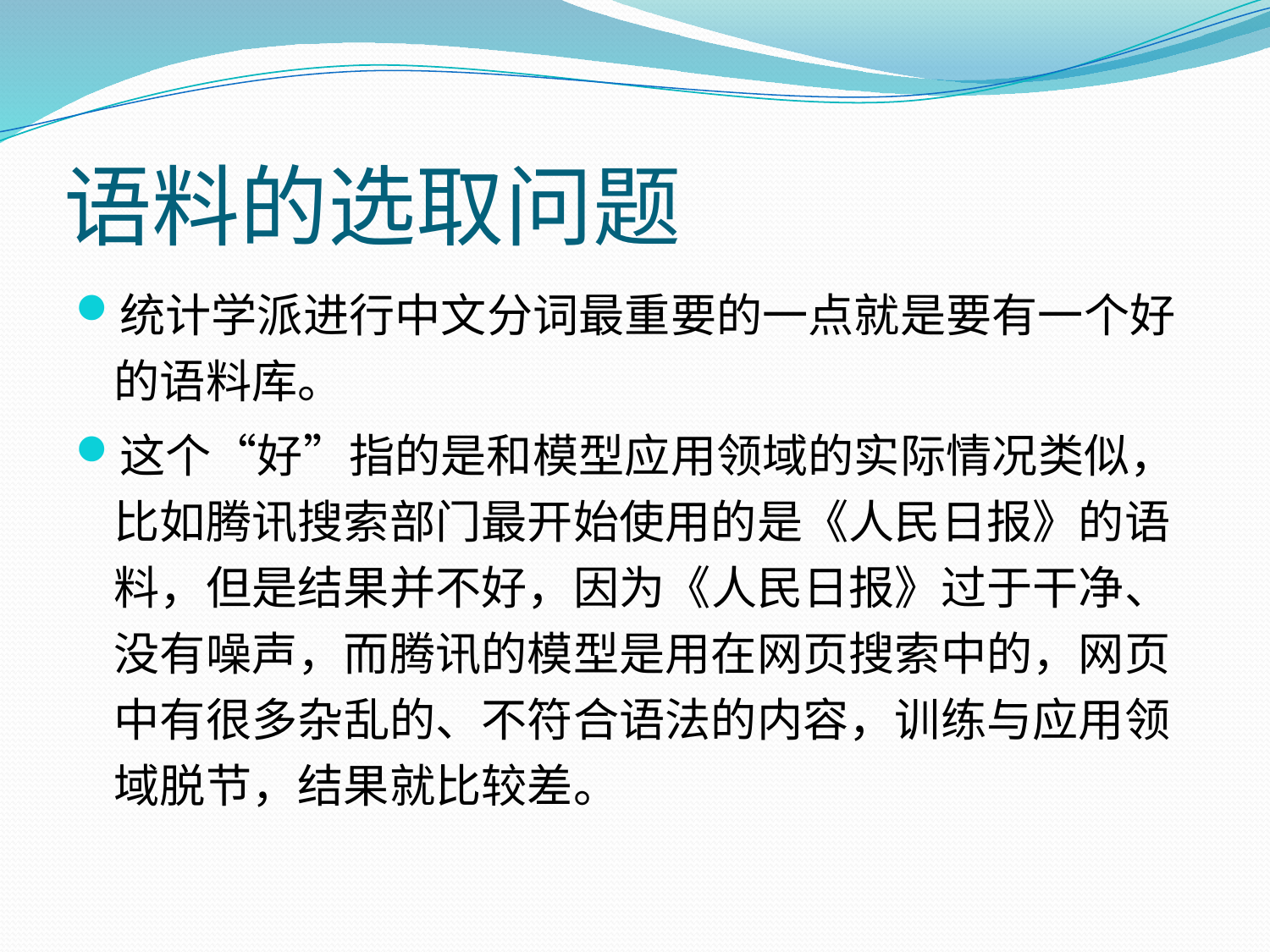

# 语料的选取问题
统计学派进行中文分词最重要的一点就是要有一个好的语料库。
这个“好”指的是和模型应用领域的实际情况类似，比如腾讯搜索部门最开始使用的是《人民日报》的语料，但是结果并不好，因为《人民日报》过于干净、没有噪声，而腾讯的模型是用在网页搜索中的，网页中有很多杂乱的、不符合语法的内容，训练与应用领域脱节，结果就比较差。